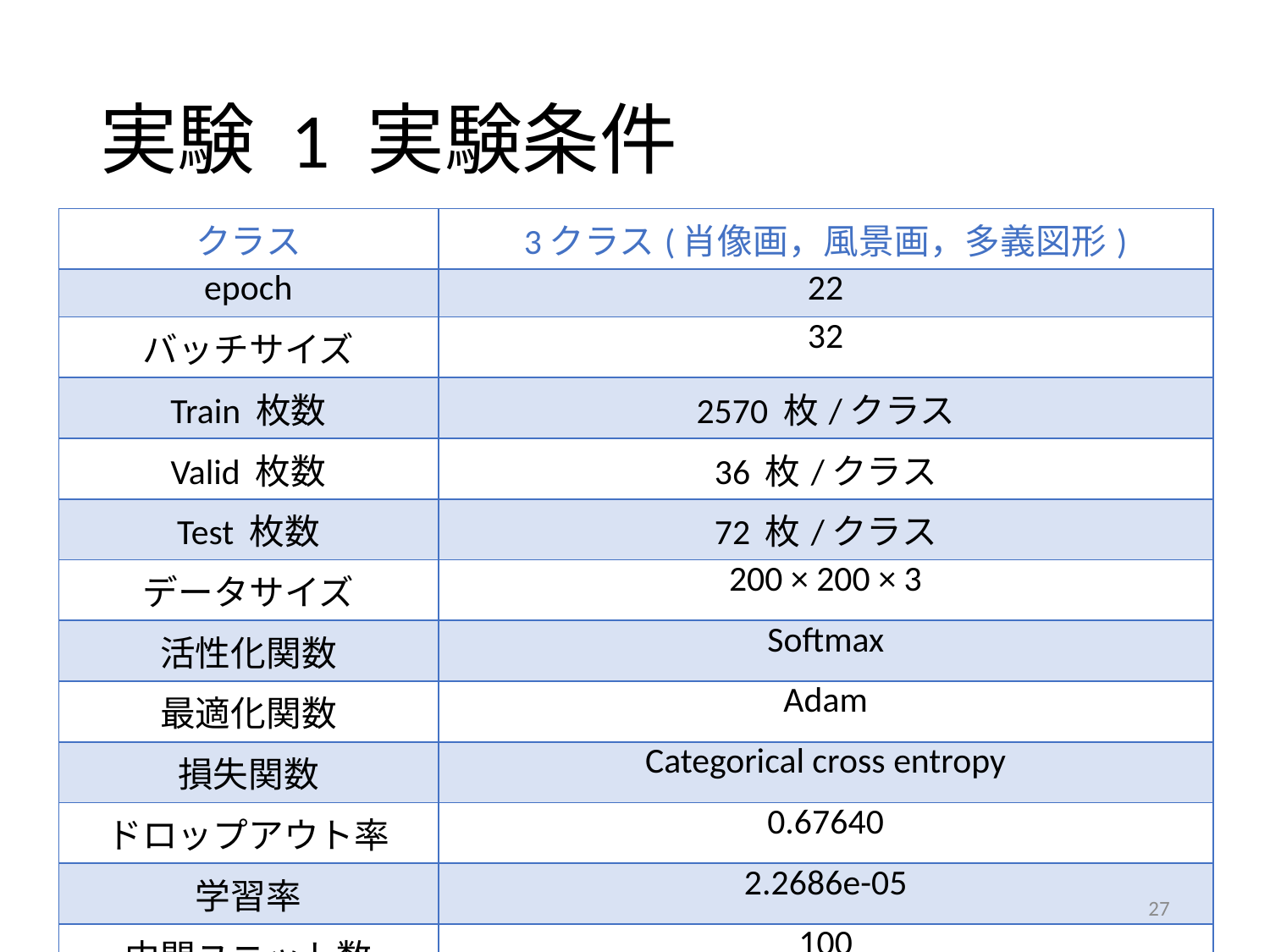

# 実験 1 実験条件
| クラス | 3クラス(肖像画，風景画，多義図形) |
| --- | --- |
| epoch | 22 |
| バッチサイズ | 32 |
| Train 枚数 | 2570 枚/クラス |
| Valid 枚数 | 36 枚/クラス |
| Test 枚数 | 72 枚/クラス |
| データサイズ | 200 × 200 × 3 |
| 活性化関数 | Softmax |
| 最適化関数 | Adam |
| 損失関数 | Categorical cross entropy |
| ドロップアウト率 | 0.67640 |
| 学習率 | 2.2686e-05 |
| 中間ユニット数 | 100 |
27
| クラス | 3クラス(肖像画，風景画，多義図形) |
| --- | --- |
| epoch | 22 |
| バッチサイズ | 32 |
| Train 枚数 | 2570 枚/クラス |
| Valid 枚数 | 36 枚/クラス |
| Test 枚数 | 72 枚/クラス |
| データサイズ | 200 × 200 × 3 |
| 活性化関数 | Softmax |
| 最適化関数 | Adam |
| 損失関数 | Categorical cross entropy |
| ドロップアウト率 | 0.74747 |
| 学習率 | 1.1013e-05 |
| 中間ユニット数 | 400 |